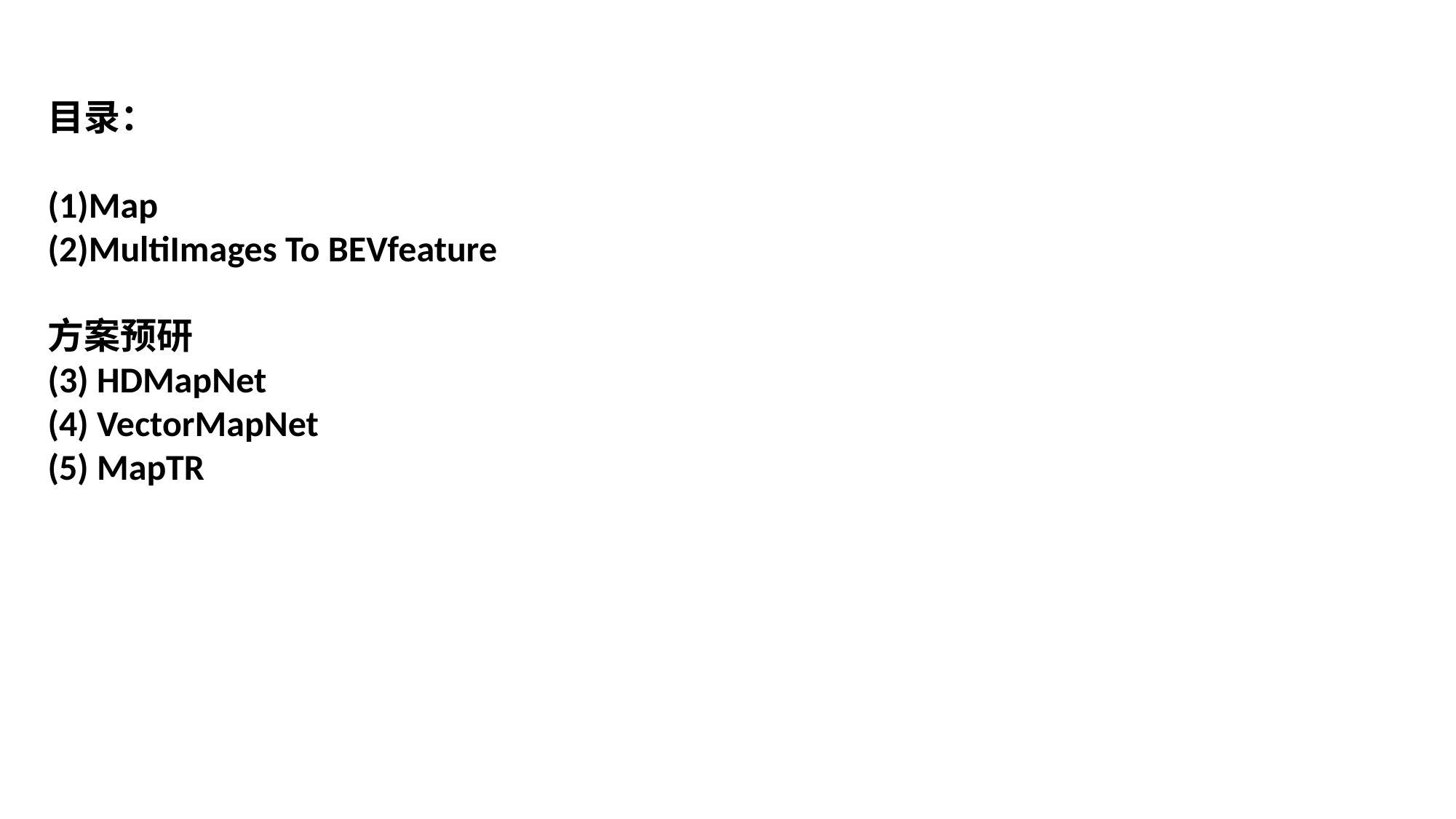

目录：

(1)Map
(2)MultiImages To BEVfeature

方案预研
(3) HDMapNet
(4) VectorMapNet
(5) MapTR